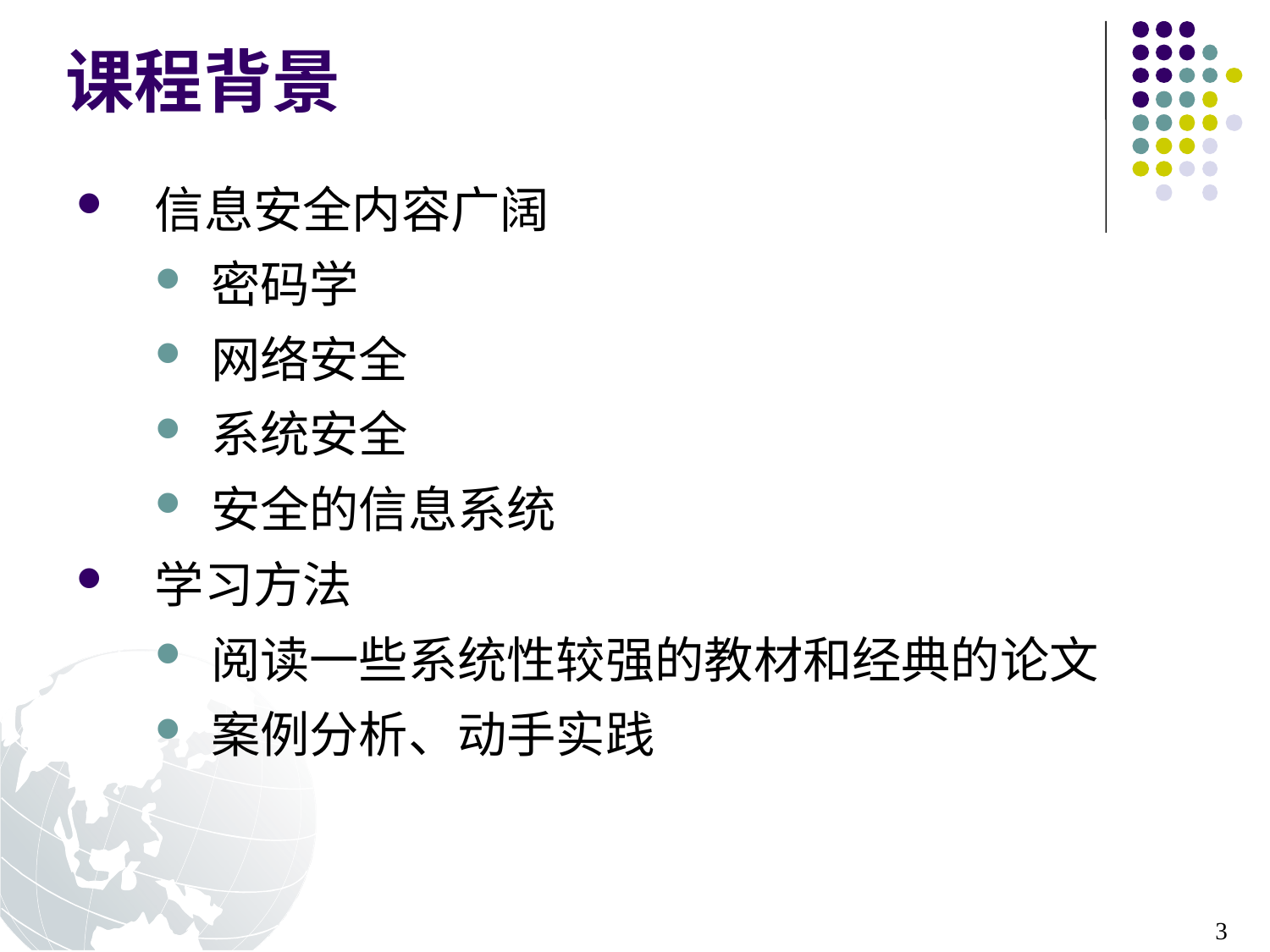

课程背景
信息安全内容广阔
密码学
网络安全
系统安全
安全的信息系统
学习方法
阅读一些系统性较强的教材和经典的论文
案例分析、动手实践